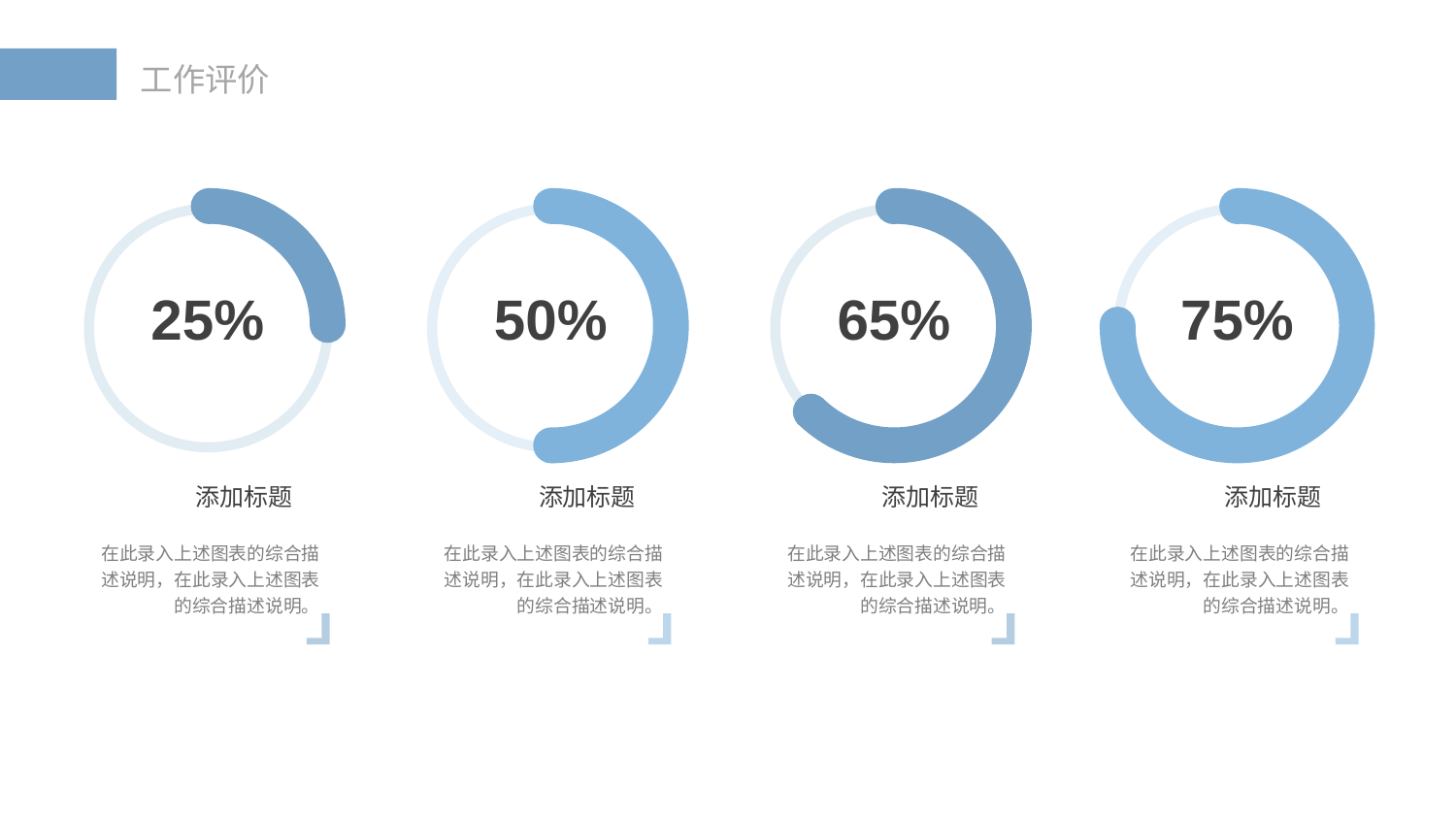

25%

50%

添加标题
在此录入上述图表的综合描述说明，在此录入上述图表的综合描述说明。

65%

添加标题
在此录入上述图表的综合描述说明，在此录入上述图表的综合描述说明。

75%

添加标题
在此录入上述图表的综合描述说明，在此录入上述图表的综合描述说明。
添加标题
在此录入上述图表的综合描述说明，在此录入上述图表的综合描述说明。